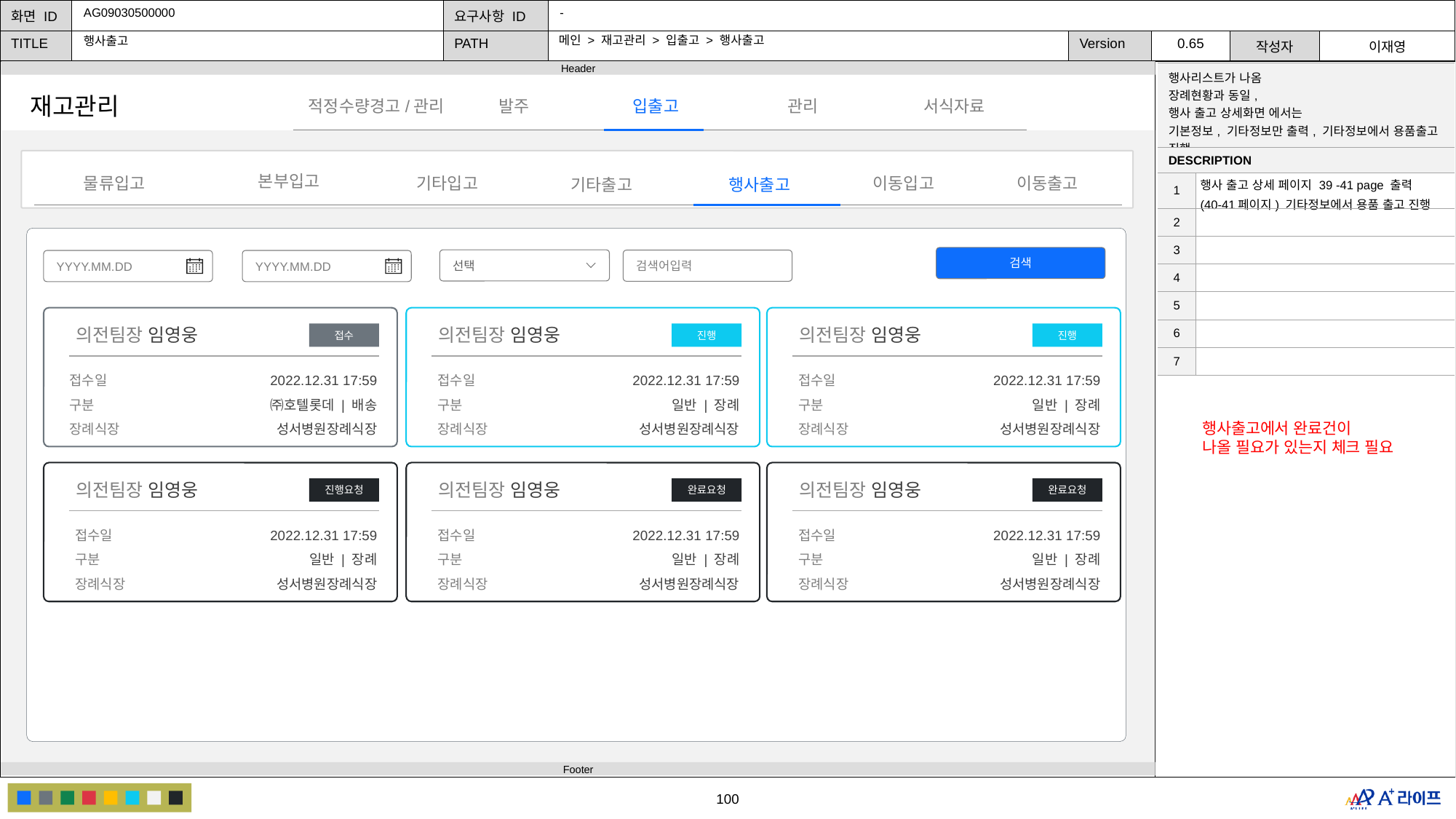

AG09030500000

-

메인 > 재고관리 > 입출고 > 행사출고
행사출고
| 행사리스트가 나옴 장례현황과 동일, 행사 출고 상세화면 에서는 기본정보, 기타정보만 출력, 기타정보에서 용품출고 진행 |  |
| --- | --- |
| DESCRIPTION |  |
| 1 | 행사 출고 상세 페이지 39 -41 page 출력 (40-41페이지) 기타정보에서 용품 출고 진행 |
| 2 |  |
| 3 |  |
| 4 |  |
| 5 |  |
| 6 |  |
| 7 |  |
재고관리
발주
관리
적정수량경고/관리
입출고
서식자료

본부입고
물류입고
기타입고
이동입고
이동출고
기타출고
행사출고

검색
선택

검색어입력
YYYY.MM.DD

YYYY.MM.DD

의전팀장 임영웅
접수
접수일
구분
장례식장
2022.12.31 17:59
㈜호텔롯데 | 배송
성서병원장례식장

의전팀장 임영웅
진행
접수일
구분
장례식장
2022.12.31 17:59
일반 | 장례
성서병원장례식장

의전팀장 임영웅
진행
접수일
구분
장례식장
2022.12.31 17:59
일반 | 장례
성서병원장례식장
행사출고에서 완료건이
나올 필요가 있는지 체크 필요

의전팀장 임영웅
진행요청
접수일
구분
장례식장
2022.12.31 17:59
일반 | 장례
성서병원장례식장

의전팀장 임영웅
완료요청
접수일
구분
장례식장
2022.12.31 17:59
일반 | 장례
성서병원장례식장

의전팀장 임영웅
완료요청
접수일
구분
장례식장
2022.12.31 17:59
일반 | 장례
성서병원장례식장